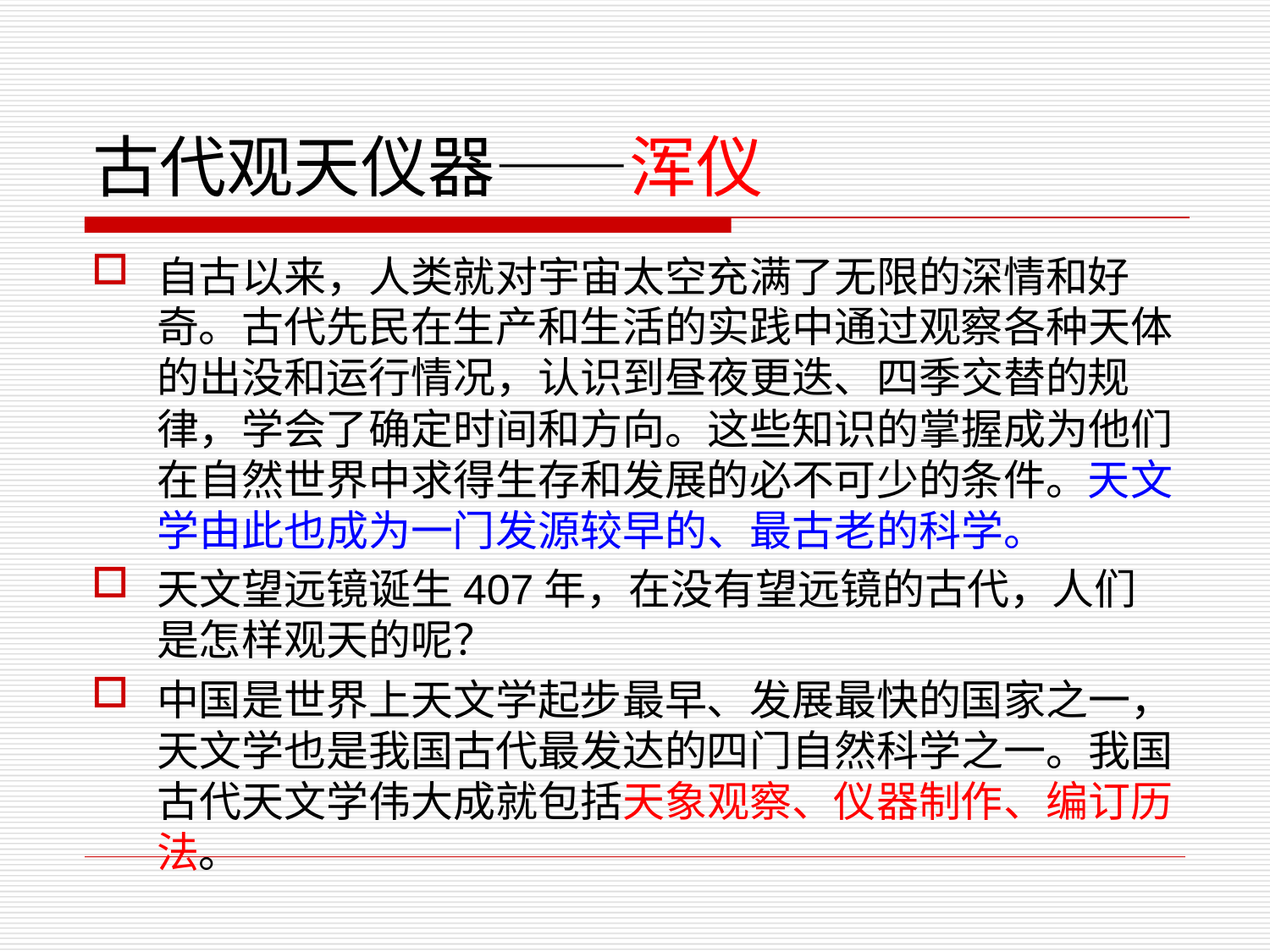

# 古代观天仪器——浑仪
自古以来，人类就对宇宙太空充满了无限的深情和好奇。古代先民在生产和生活的实践中通过观察各种天体的出没和运行情况，认识到昼夜更迭、四季交替的规律，学会了确定时间和方向。这些知识的掌握成为他们在自然世界中求得生存和发展的必不可少的条件。天文学由此也成为一门发源较早的、最古老的科学。
天文望远镜诞生407年，在没有望远镜的古代，人们是怎样观天的呢？
中国是世界上天文学起步最早、发展最快的国家之一，天文学也是我国古代最发达的四门自然科学之一。我国古代天文学伟大成就包括天象观察、仪器制作、编订历法。